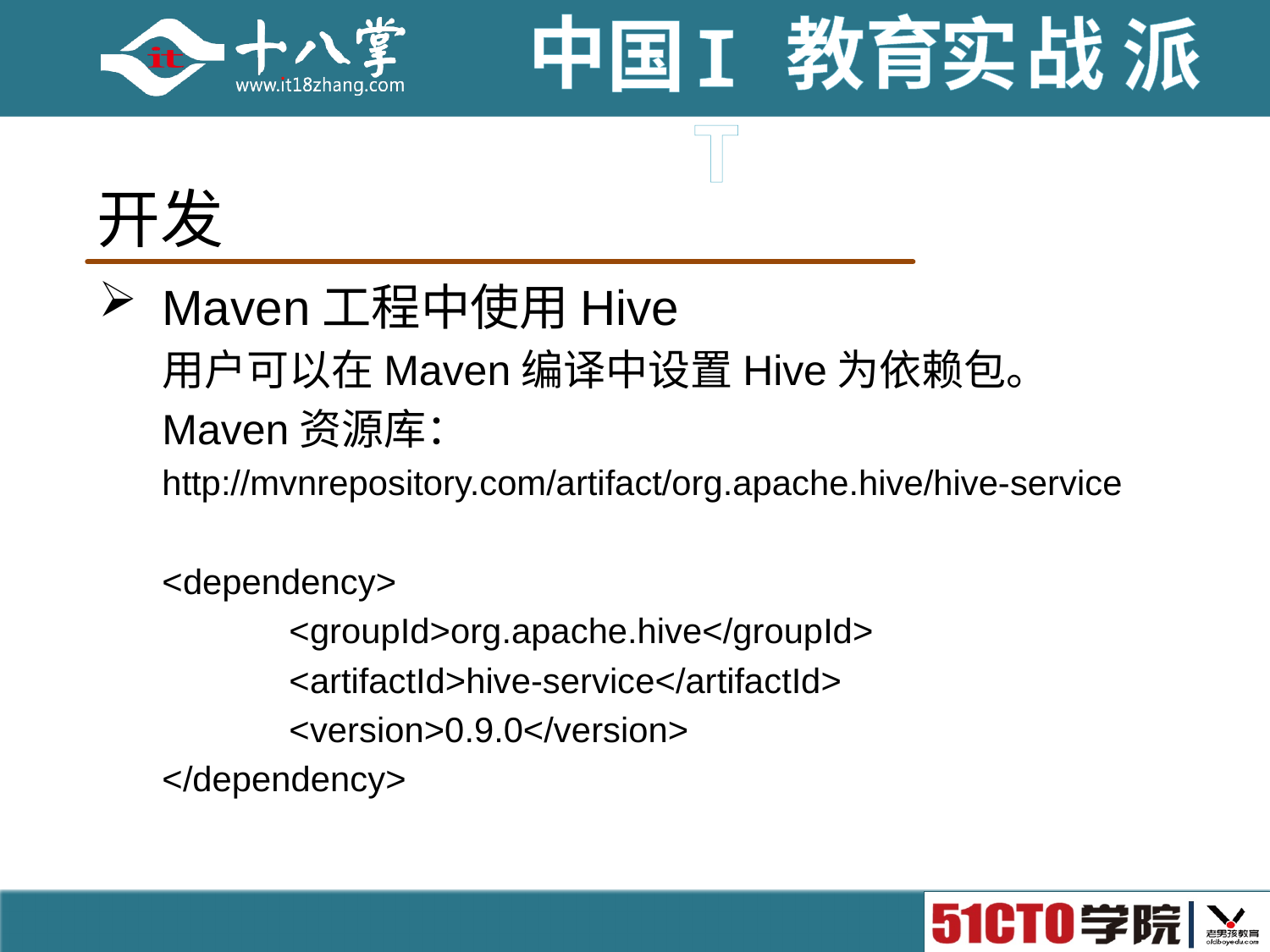

# 开发
Maven工程中使用Hive
用户可以在Maven编译中设置Hive为依赖包。
Maven资源库：
http://mvnrepository.com/artifact/org.apache.hive/hive-service

<dependency>
	<groupId>org.apache.hive</groupId>
	<artifactId>hive-service</artifactId>
	<version>0.9.0</version>
</dependency>